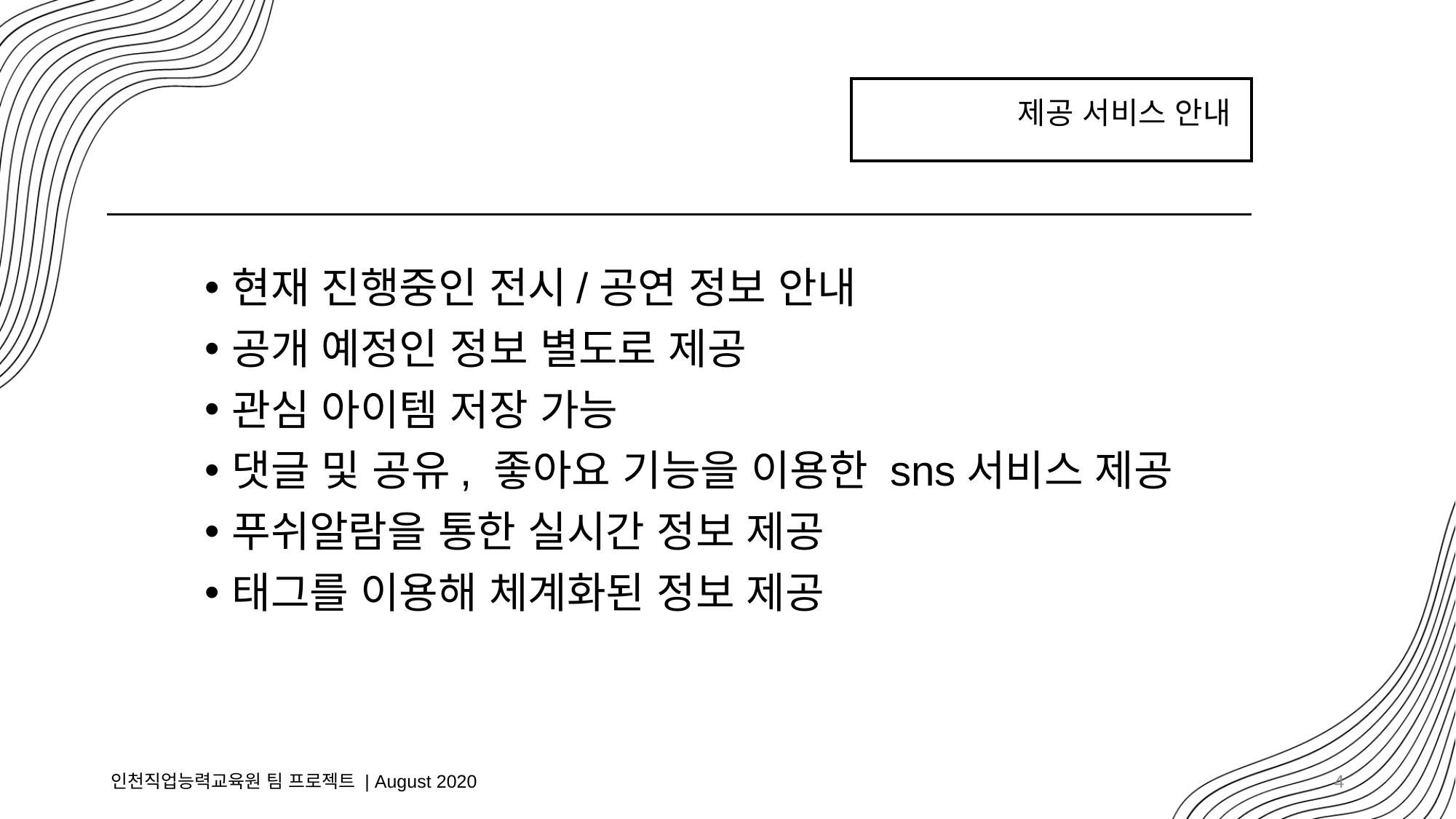

제공 서비스 안내
현재 진행중인 전시/공연 정보 안내
공개 예정인 정보 별도로 제공
관심 아이템 저장 가능
댓글 및 공유, 좋아요 기능을 이용한 sns서비스 제공
푸쉬알람을 통한 실시간 정보 제공
태그를 이용해 체계화된 정보 제공
인천직업능력교육원 팀 프로젝트 | August 2020
4